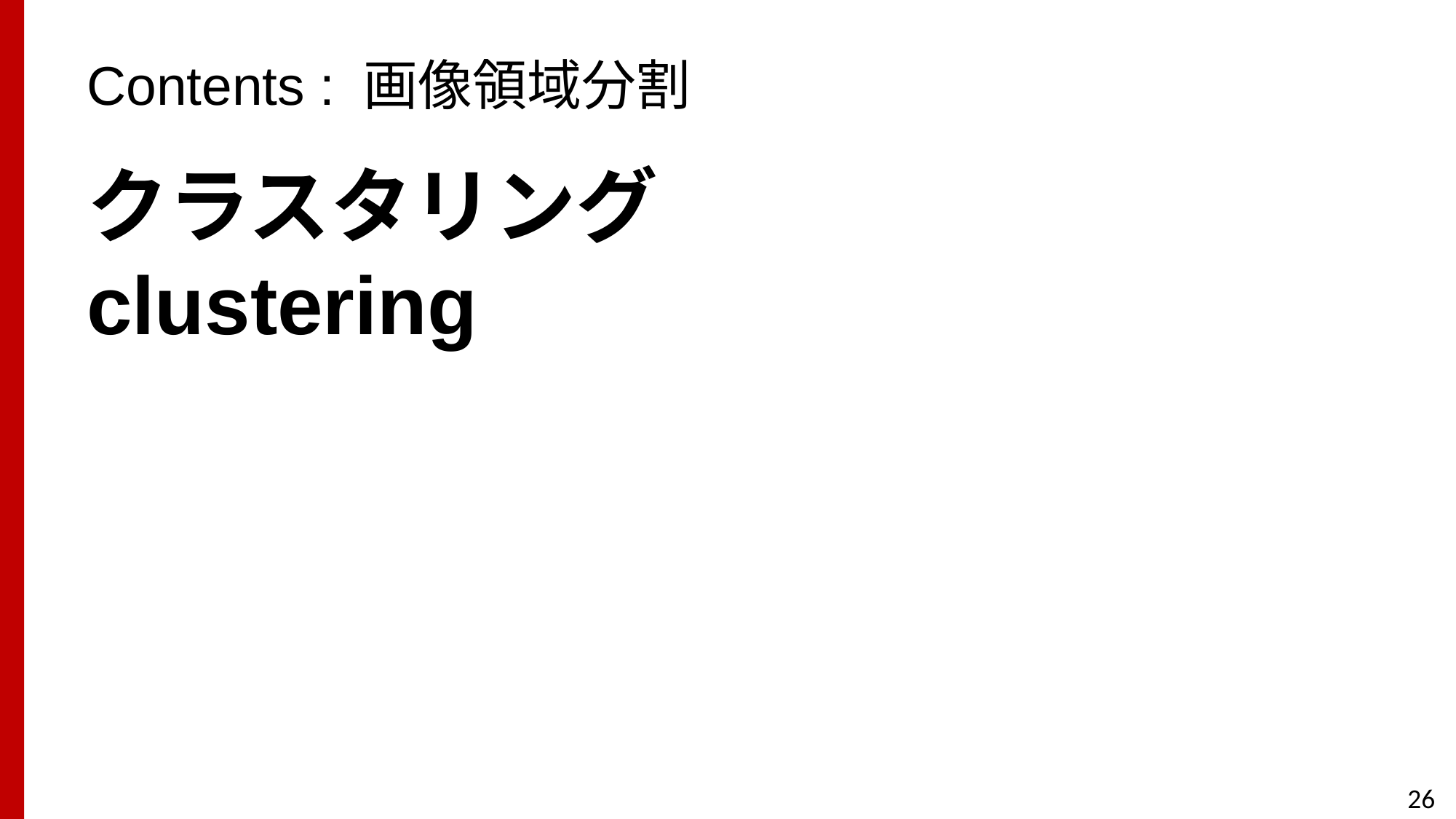

# Contents : 画像領域分割
クラスタリング
clustering
26